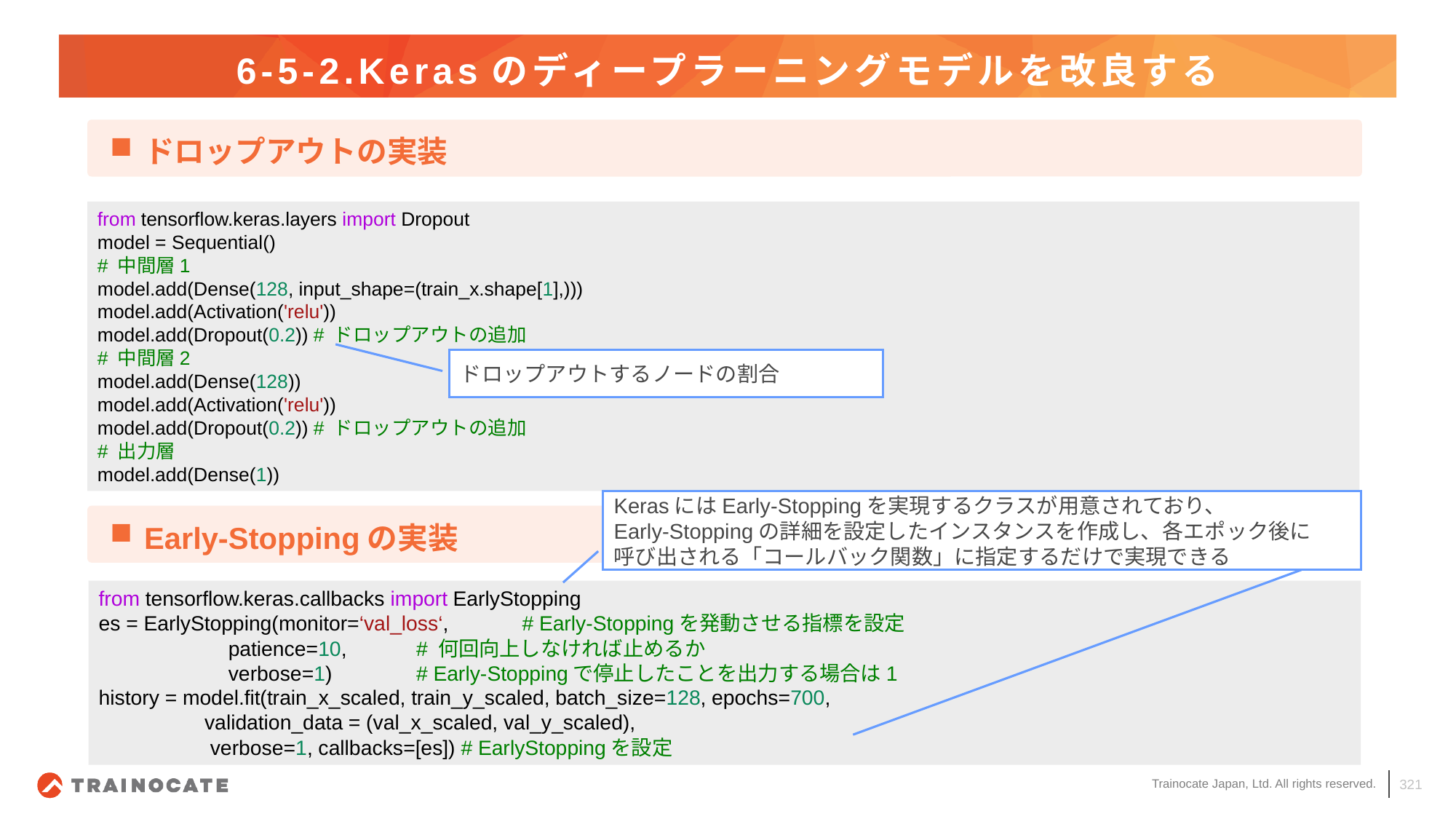

# 6-5-2.Kerasのディープラーニングモデルを改良する
ドロップアウトの実装
from tensorflow.keras.layers import Dropout
model = Sequential()
# 中間層1
model.add(Dense(128, input_shape=(train_x.shape[1],)))
model.add(Activation('relu'))
model.add(Dropout(0.2)) # ドロップアウトの追加
# 中間層2
model.add(Dense(128))
model.add(Activation('relu'))
model.add(Dropout(0.2)) # ドロップアウトの追加
# 出力層
model.add(Dense(1))

ドロップアウトするノードの割合
KerasにはEarly-Stoppingを実現するクラスが用意されており、
Early-Stoppingの詳細を設定したインスタンスを作成し、各エポック後に
呼び出される「コールバック関数」に指定するだけで実現できる
Early-Stoppingの実装
from tensorflow.keras.callbacks import EarlyStopping
es = EarlyStopping(monitor=‘val_loss‘,	# Early-Stoppingを発動させる指標を設定
                       patience=10,			# 何回向上しなければ止めるか
                       verbose=1)			# Early-Stoppingで停止したことを出力する場合は1
history = model.fit(train_x_scaled, train_y_scaled, batch_size=128, epochs=700,
				validation_data = (val_x_scaled, val_y_scaled),
				 verbose=1, callbacks=[es]) # EarlyStoppingを設定

321